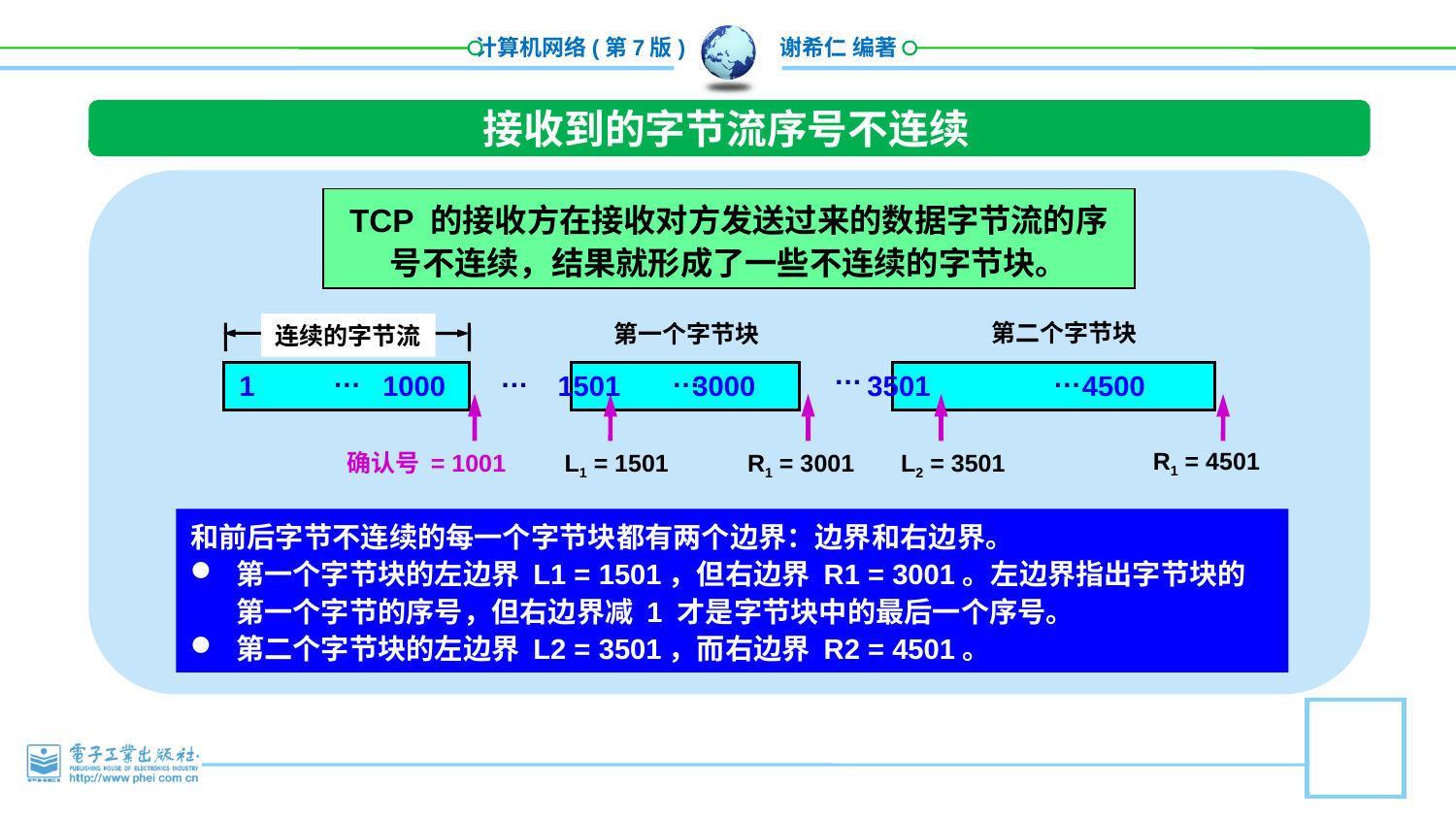

接收到的字节流序号不连续

TCP 的接收方在接收对方发送过来的数据字节流的序号不连续，结果就形成了一些不连续的字节块。
第二个字节块
第一个字节块
连续的字节流

…
…
…
…
…
1                1000              1501         3000              3501                   4500

L1 = 1501
R1 = 3001

R1 = 4501
L2 = 3501
确认号 = 1001
和前后字节不连续的每一个字节块都有两个边界：边界和右边界。
第一个字节块的左边界 L1 = 1501，但右边界 R1 = 3001。左边界指出字节块的第一个字节的序号，但右边界减 1 才是字节块中的最后一个序号。
第二个字节块的左边界 L2 = 3501，而右边界 R2 = 4501。